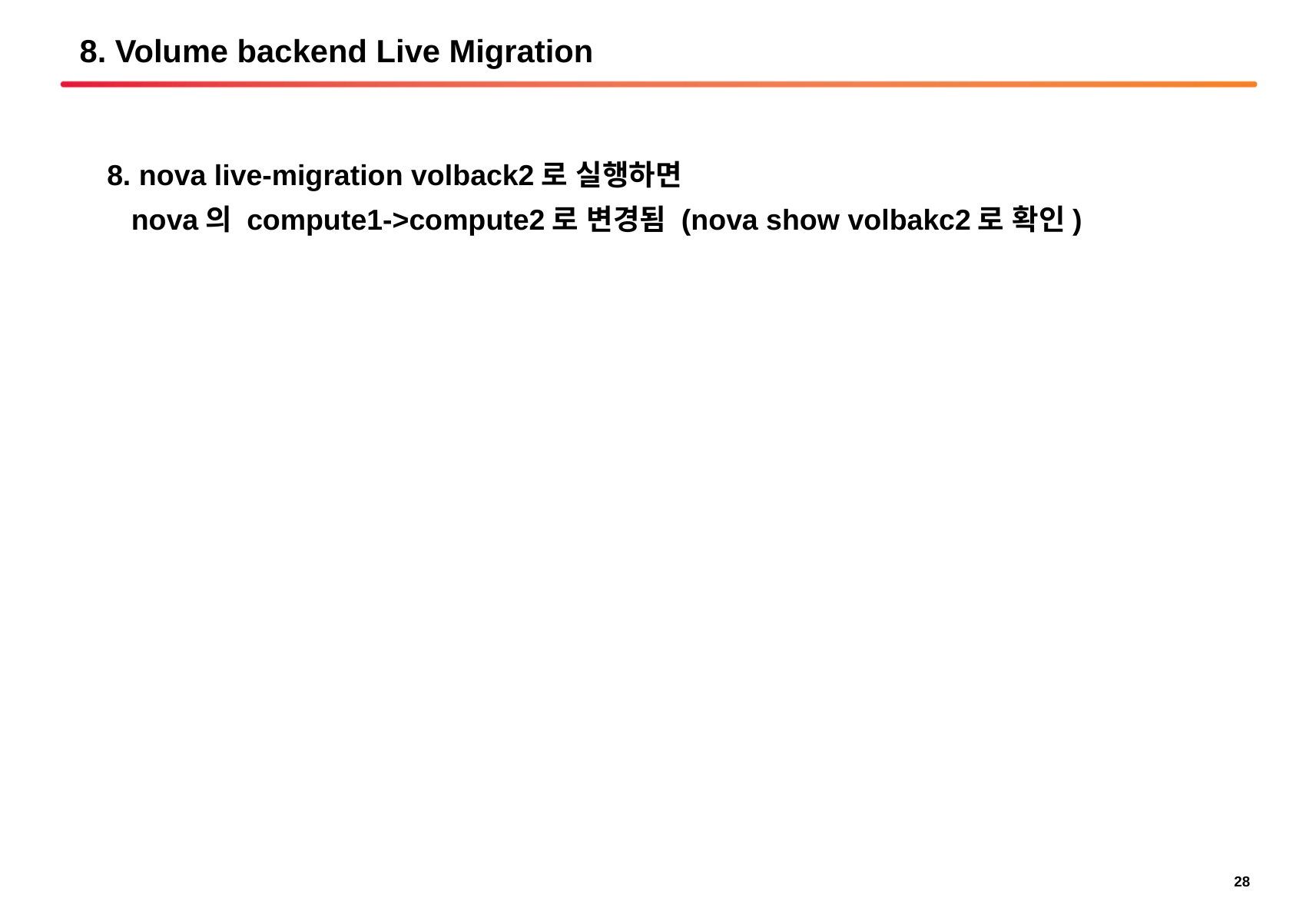

# 8. Volume backend Live Migration
8. nova live-migration volback2로 실행하면
   nova의 compute1->compute2로 변경됨 (nova show volbakc2로 확인)